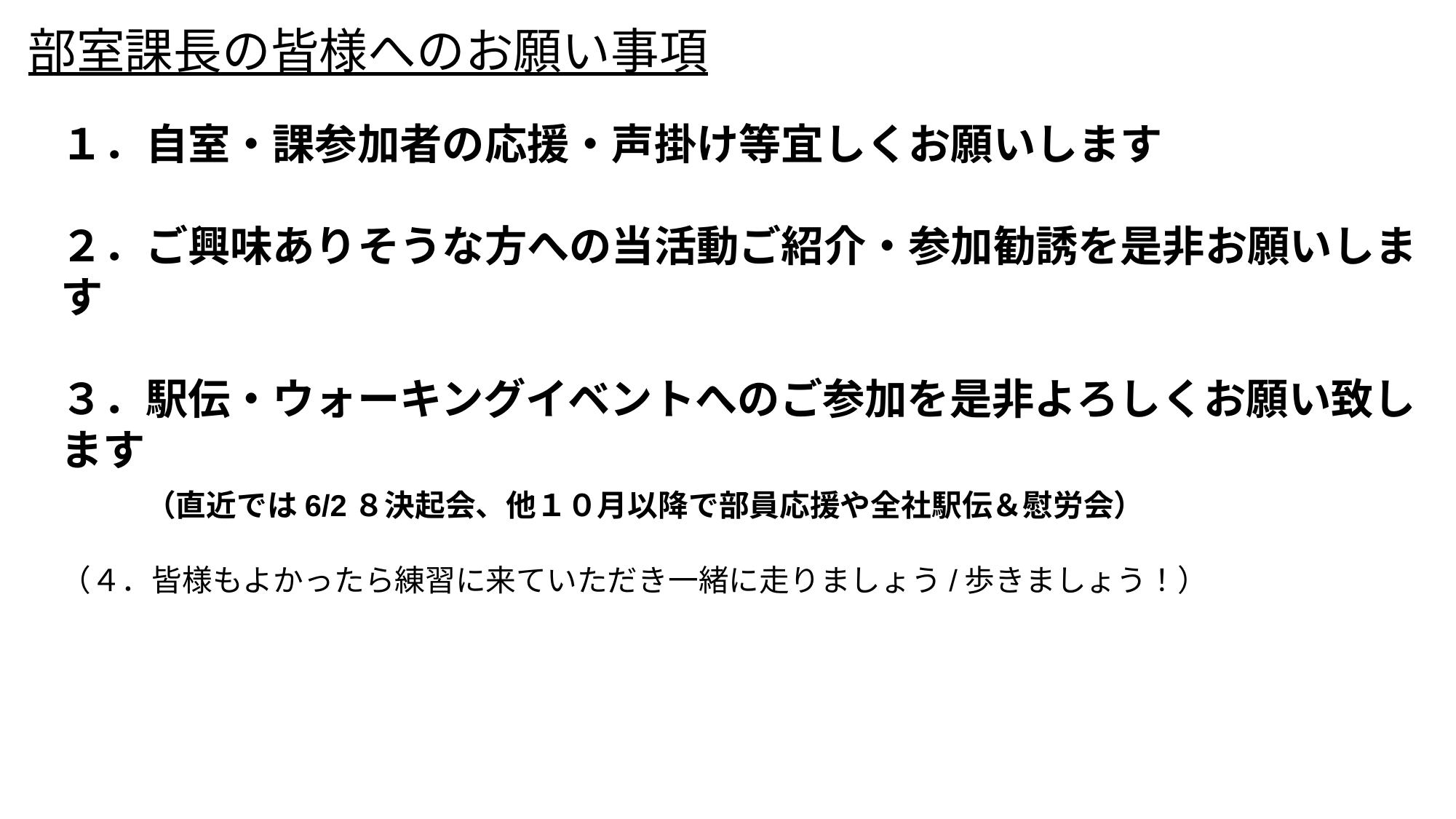

部室課長の皆様へのお願い事項
１．自室・課参加者の応援・声掛け等宜しくお願いします

２．ご興味ありそうな方への当活動ご紹介・参加勧誘を是非お願いします

３．駅伝・ウォーキングイベントへのご参加を是非よろしくお願い致します
　　（直近では6/2８決起会、他１０月以降で部員応援や全社駅伝＆慰労会）

（４．皆様もよかったら練習に来ていただき一緒に走りましょう/歩きましょう！）